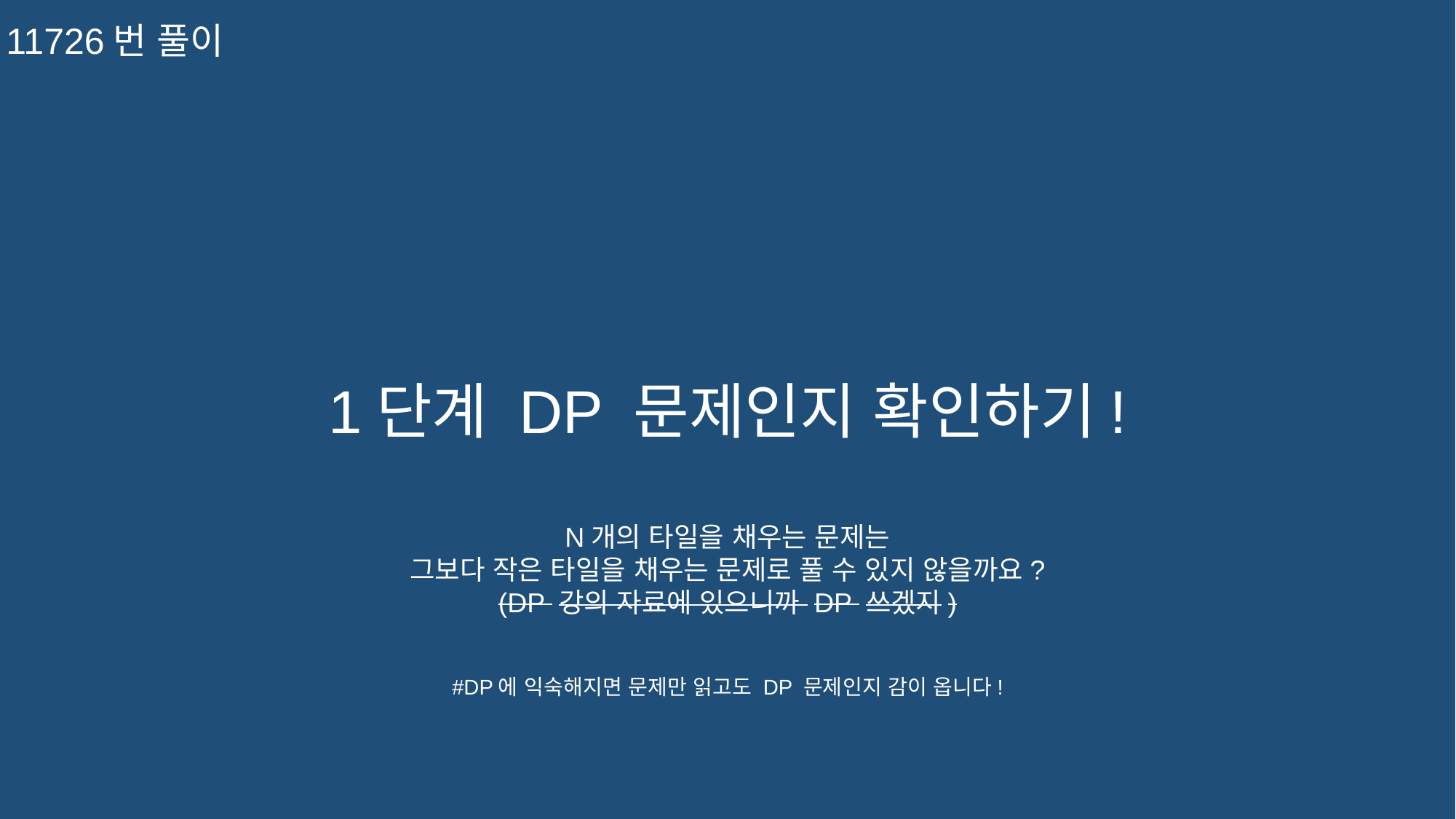

11726번 풀이
1단계 DP 문제인지 확인하기!
N개의 타일을 채우는 문제는
그보다 작은 타일을 채우는 문제로 풀 수 있지 않을까요?
(DP 강의 자료에 있으니까 DP 쓰겠지)
#DP에 익숙해지면 문제만 읽고도 DP 문제인지 감이 옵니다!